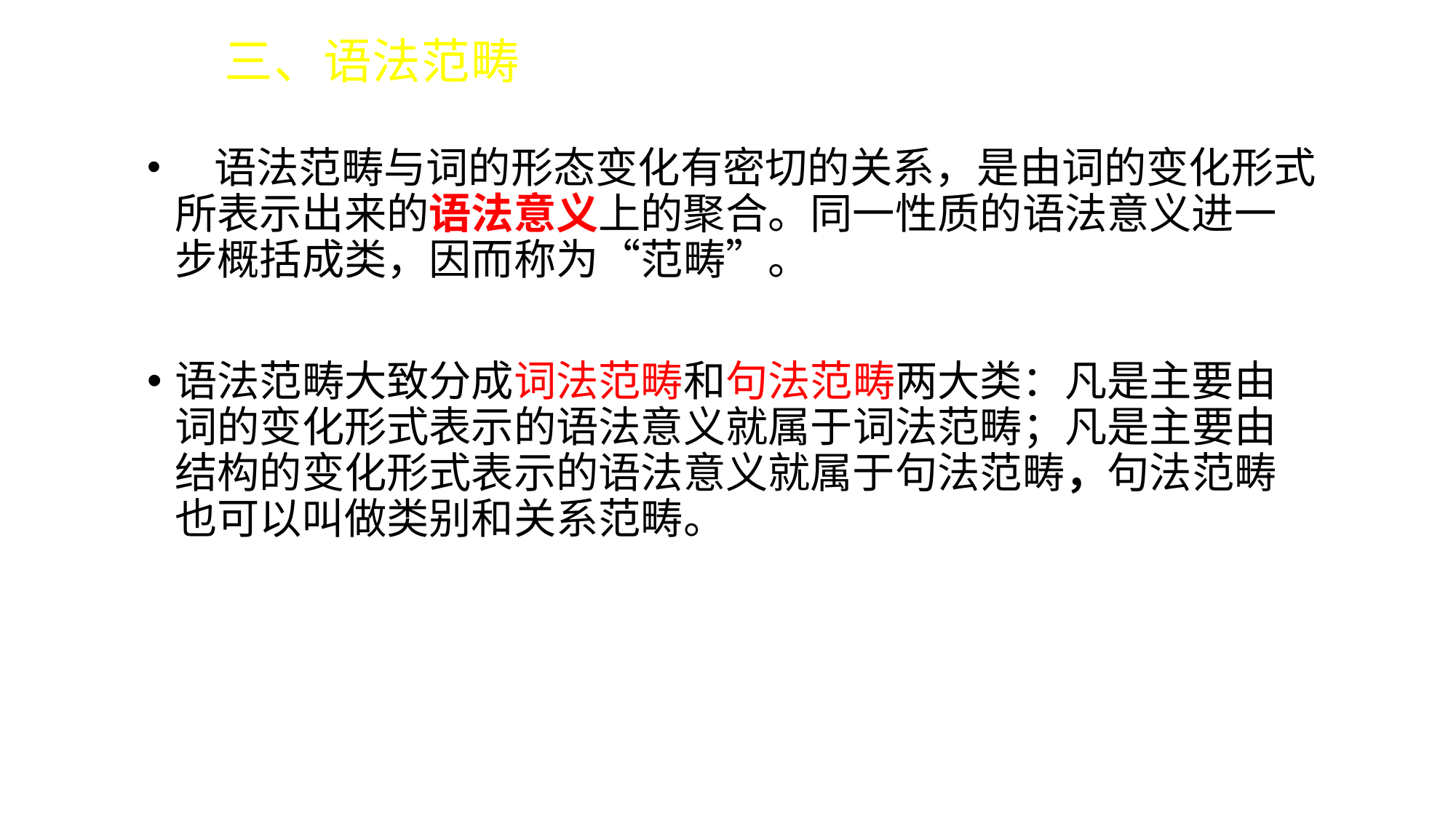

# 三、语法范畴
　语法范畴与词的形态变化有密切的关系，是由词的变化形式所表示出来的语法意义上的聚合。同一性质的语法意义进一步概括成类，因而称为“范畴”。

语法范畴大致分成词法范畴和句法范畴两大类：凡是主要由词的变化形式表示的语法意义就属于词法范畴；凡是主要由结构的变化形式表示的语法意义就属于句法范畴，句法范畴也可以叫做类别和关系范畴。